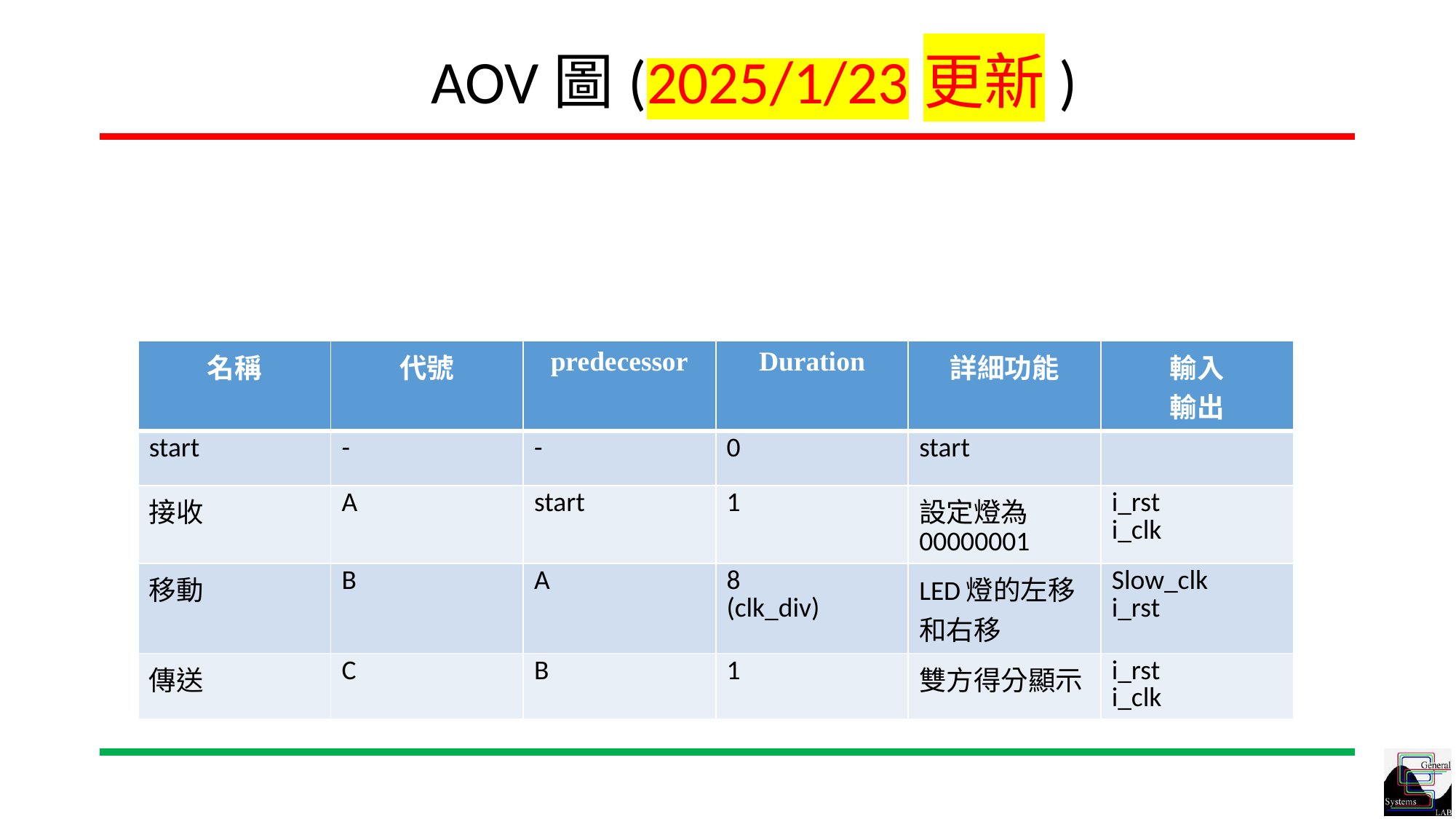

AOV圖(2025/1/23更新)

| 名稱 | 代號 | predecessor | Duration | 詳細功能 | 輸入 輸出 |
| --- | --- | --- | --- | --- | --- |
| start | - | - | 0 | start |  |
| 接收 | A | start | 1 | 設定燈為 00000001 | i\_rst i\_clk |
| 移動 | B | A | 8 (clk\_div) | LED燈的左移 和右移 | Slow\_clk i\_rst |
| 傳送 | C | B | 1 | 雙方得分顯示 | i\_rst i\_clk |